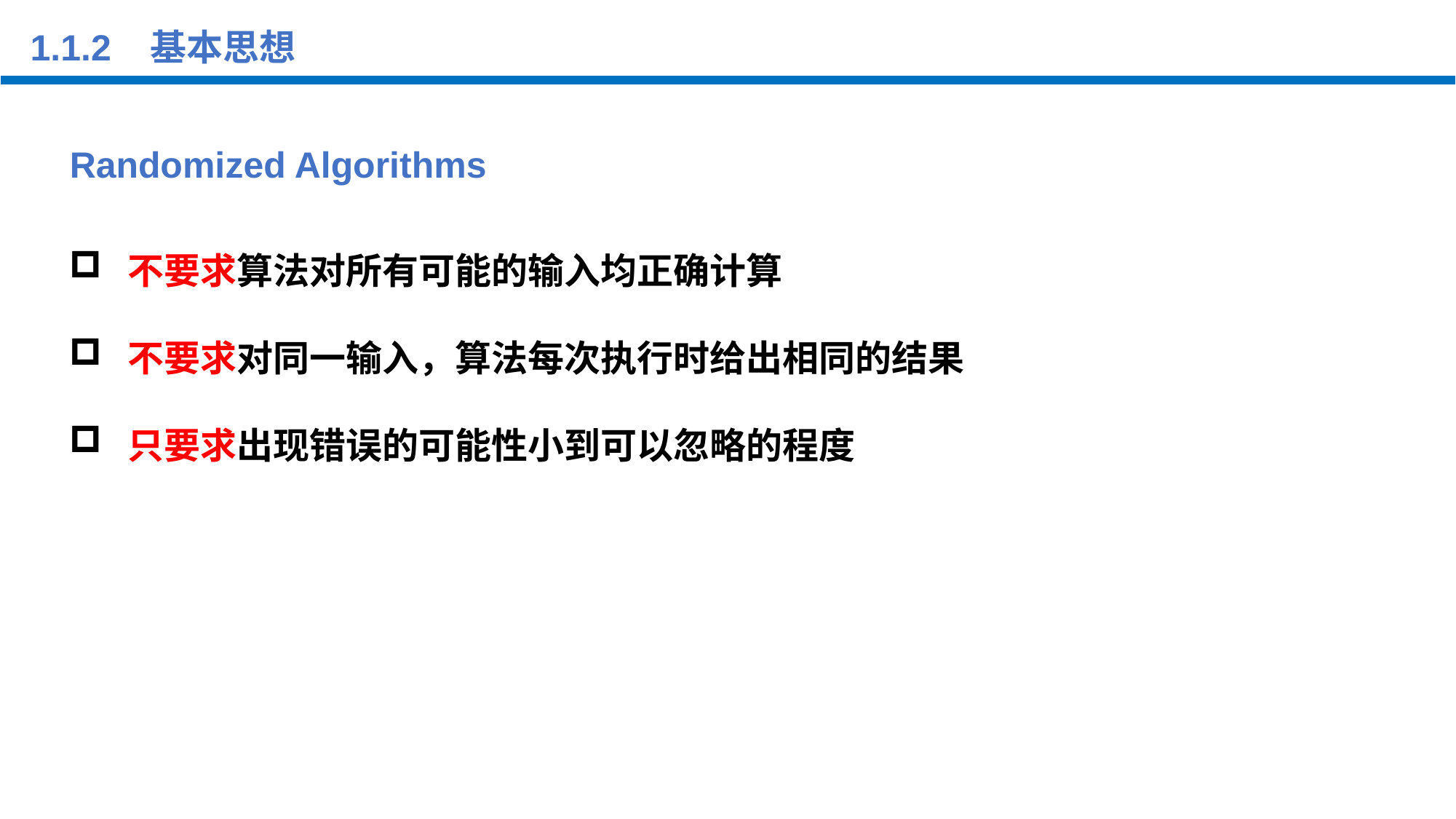

1.1.2   基本思想

Randomized Algorithms
 不要求算法对所有可能的输入均正确计算

 不要求对同一输入，算法每次执行时给出相同的结果

 只要求出现错误的可能性小到可以忽略的程度